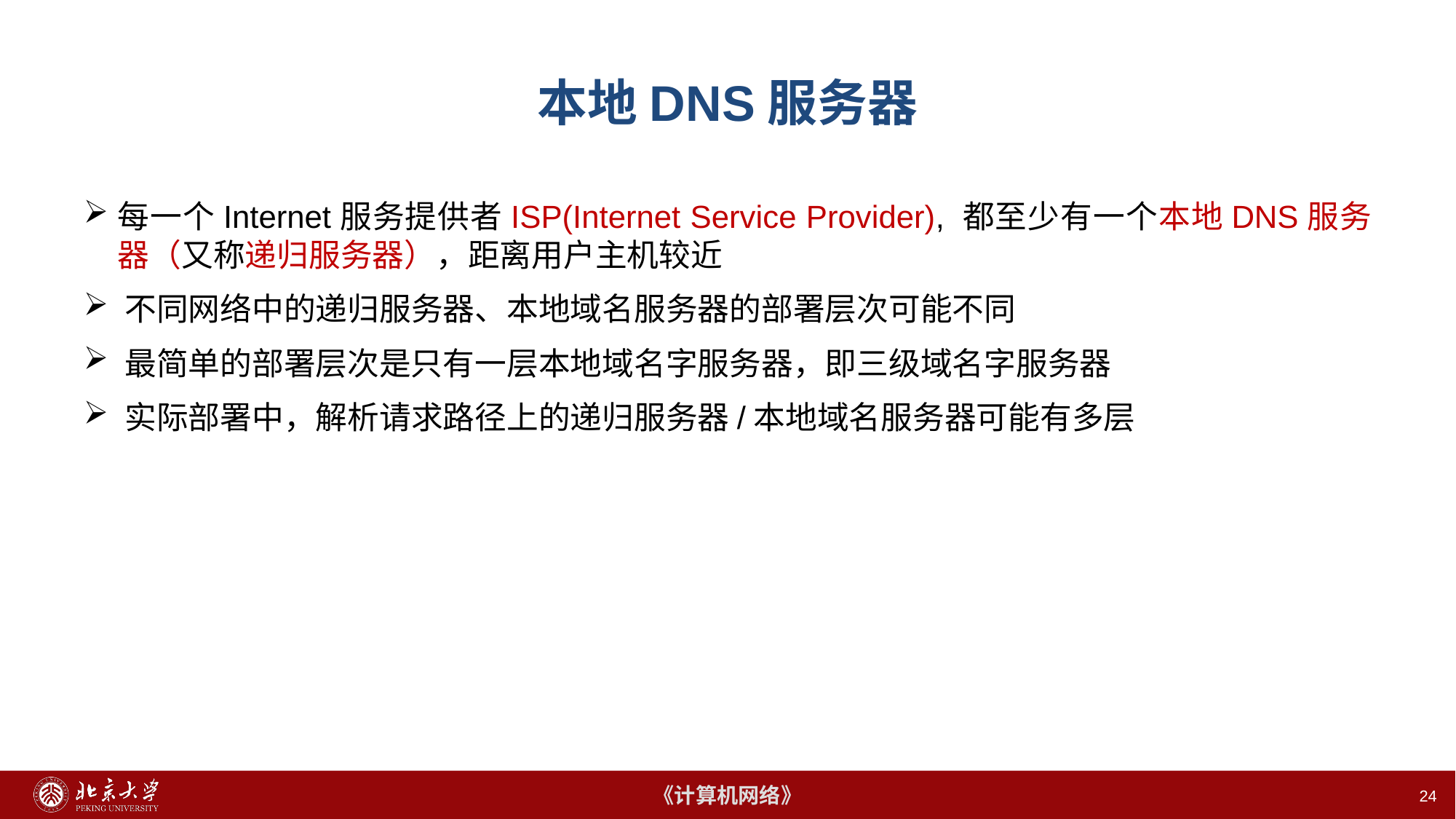

# 本地DNS服务器
每一个Internet服务提供者ISP(Internet Service Provider), 都至少有一个本地DNS服务器（又称递归服务器），距离用户主机较近
不同网络中的递归服务器、本地域名服务器的部署层次可能不同
最简单的部署层次是只有一层本地域名字服务器，即三级域名字服务器
实际部署中，解析请求路径上的递归服务器/本地域名服务器可能有多层

24